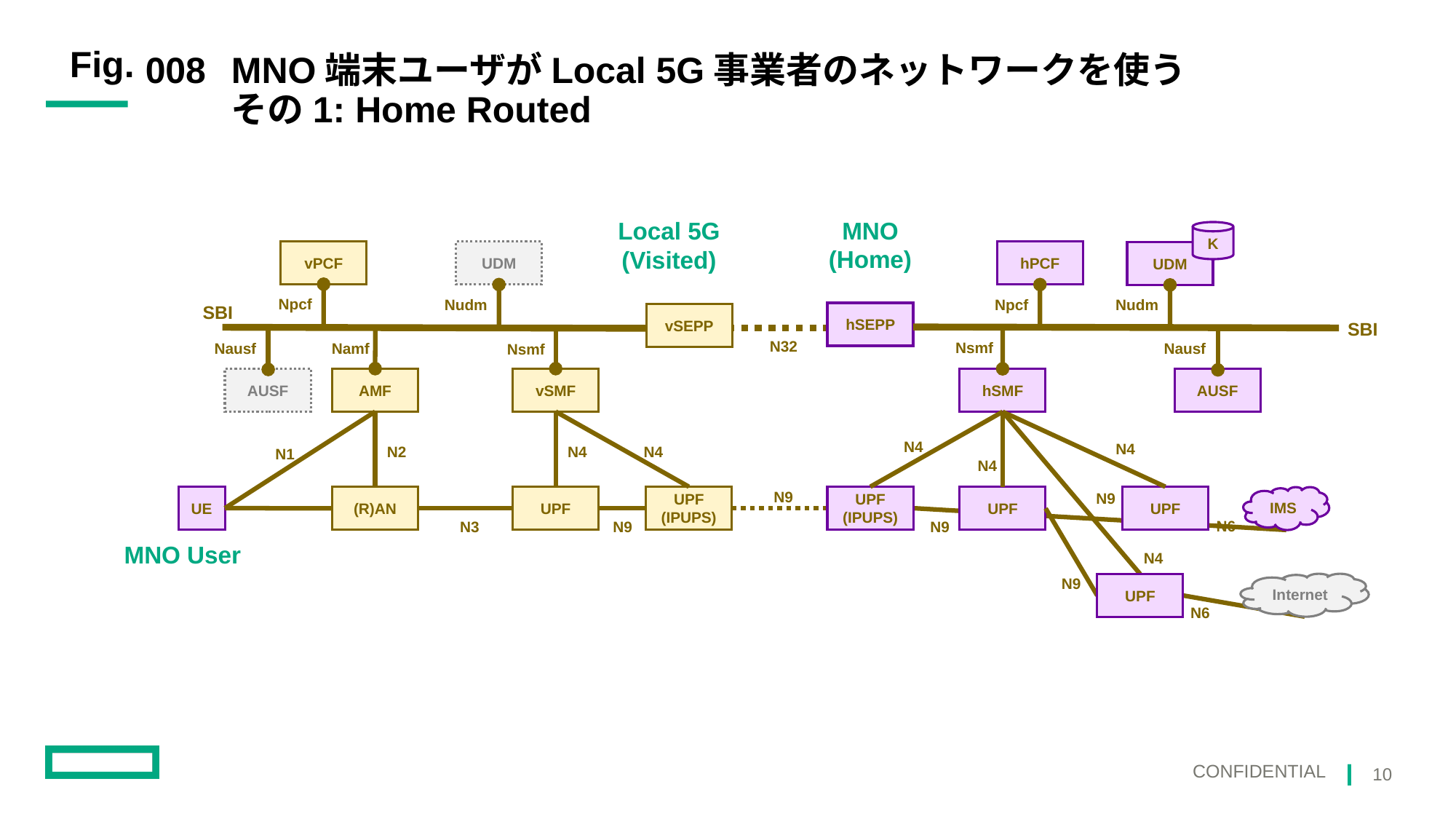

008
# MNO端末ユーザがLocal 5G事業者のネットワークを使う その1: Home Routed
K
MNO
(Home)
Local 5G
(Visited)
vPCF
UDM
hPCF
UDM
Npcf
Nudm
Npcf
Nudm
SBI
hSEPP
vSEPP
SBI
N32
Nsmf
Nausf
Namf
Nausf
Nsmf
AUSF
AMF
vSMF
hSMF
AUSF
N4
N4
N2
N4
N4
N1
N4
N9
N9
UE
UPF
UPF
(IPUPS)
UPF
(IPUPS)
UPF
(R)AN
UPF
IMS
N6
N9
N9
N3
MNO User
N4
N9
Internet
UPF
N6
10
Confidential